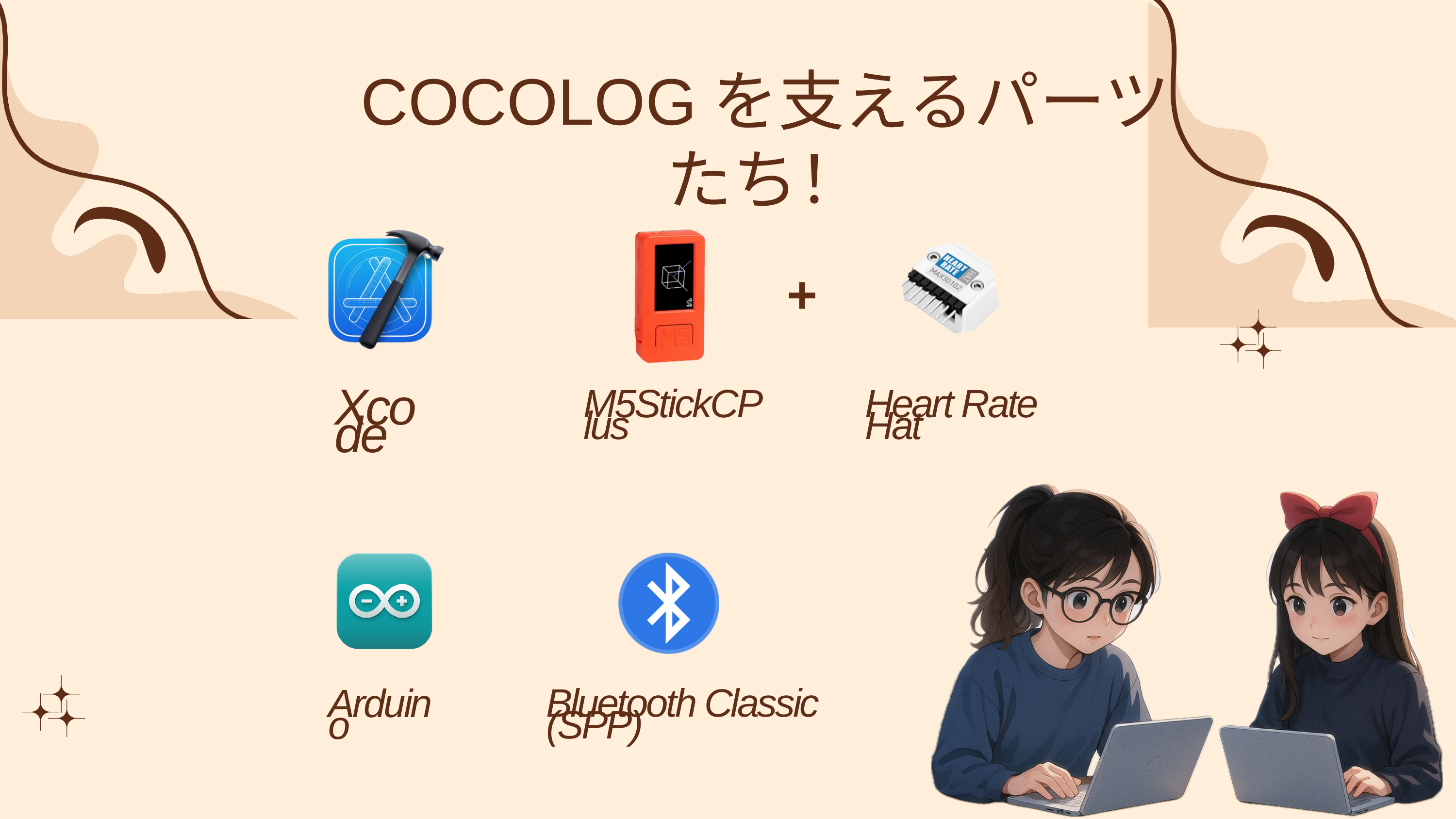

COCOLOGを支えるパーツたち！

+

M5StickCPlus
Heart Rate Hat
Xcode

Bluetooth Classic (SPP)
Arduino